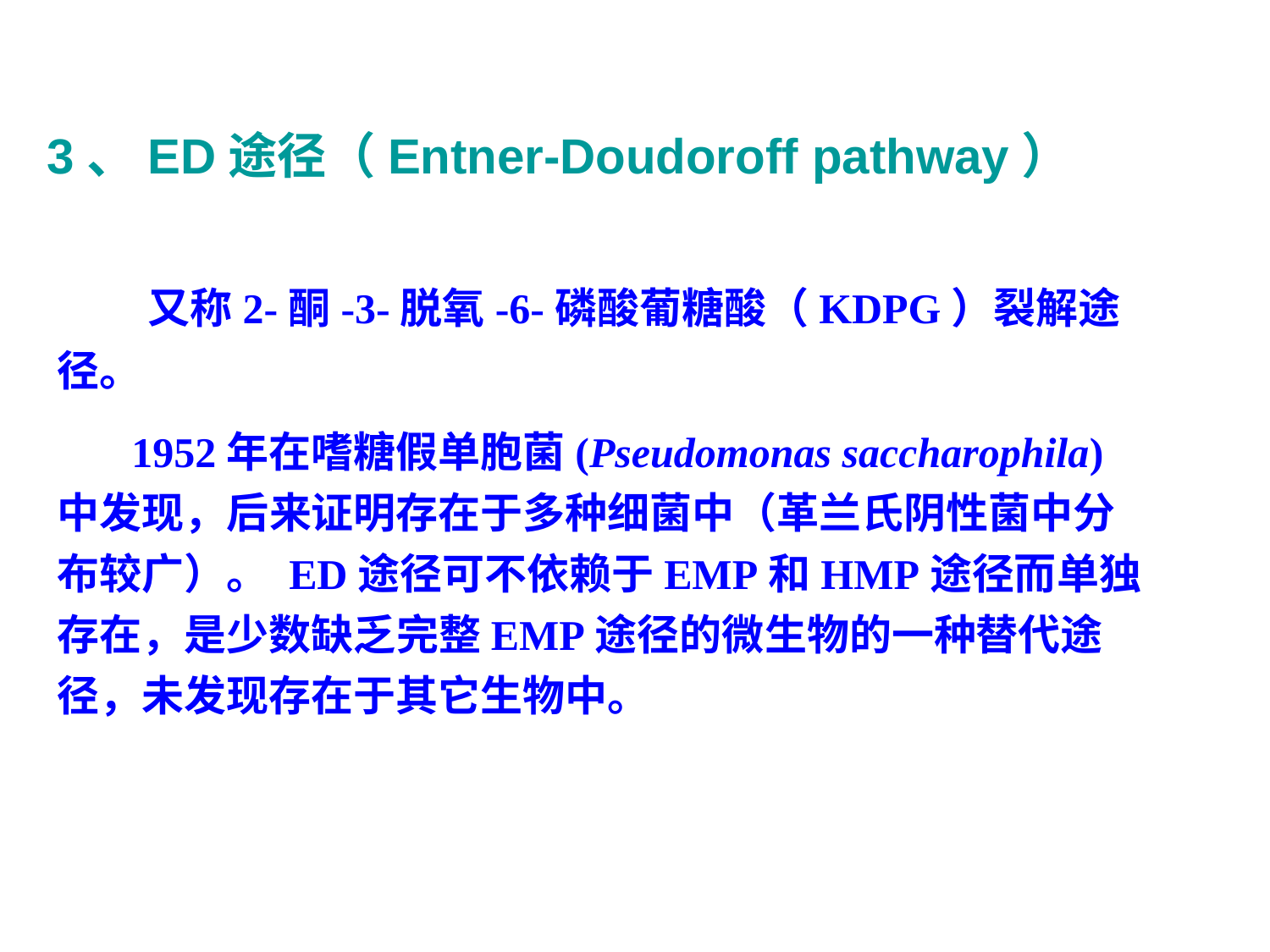

3、ED途径（Entner-Doudoroff pathway）
       又称2-酮-3-脱氧-6-磷酸葡糖酸（KDPG）裂解途径。
       1952年在嗜糖假单胞菌(Pseudomonas saccharophila)中发现，后来证明存在于多种细菌中（革兰氏阴性菌中分布较广）。 ED途径可不依赖于EMP和HMP途径而单独存在，是少数缺乏完整EMP途径的微生物的一种替代途径，未发现存在于其它生物中。